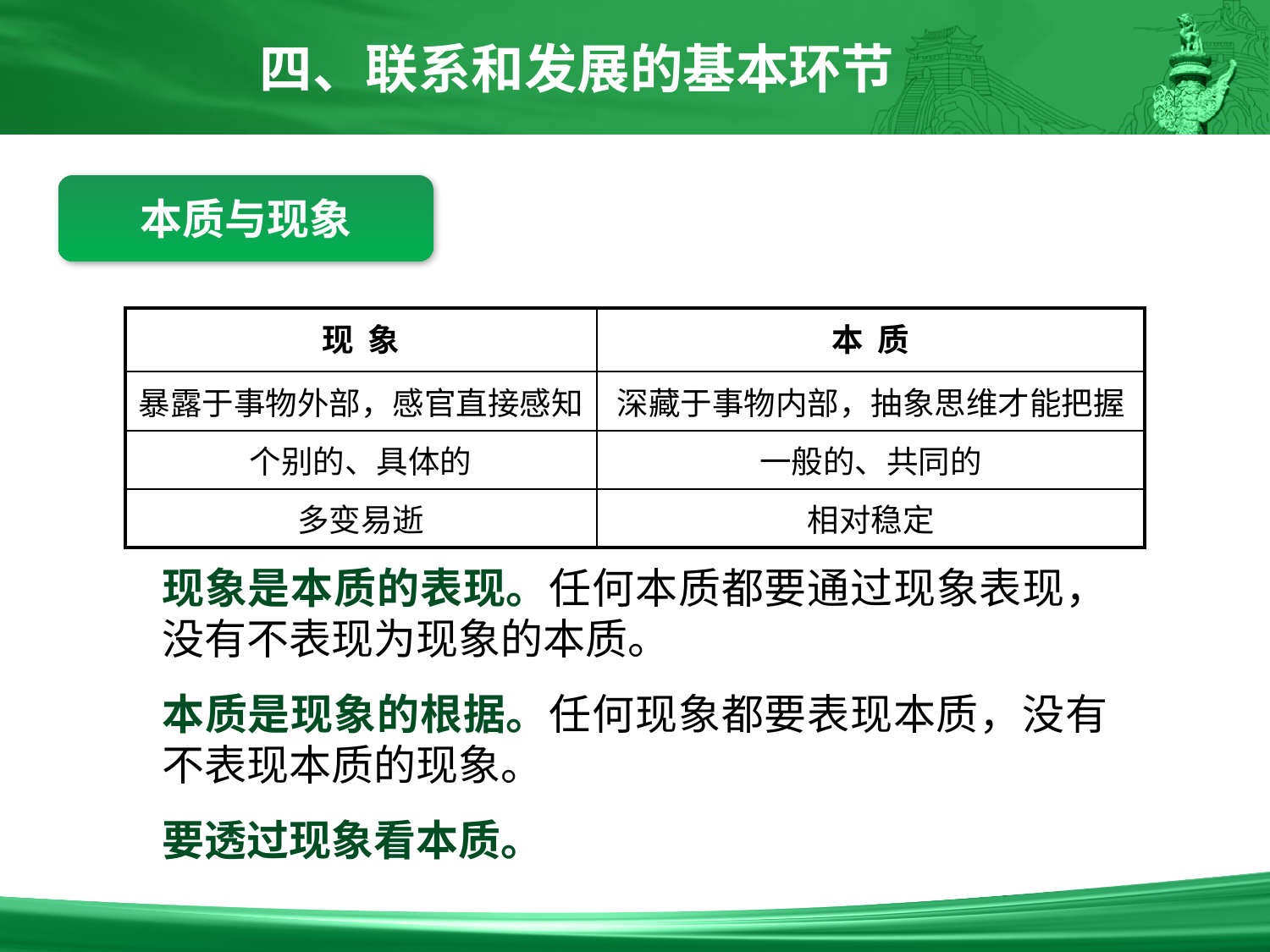

四、联系和发展的基本环节
本质与现象
| 现 象 | 本 质 |
| --- | --- |
| 暴露于事物外部，感官直接感知 | 深藏于事物内部，抽象思维才能把握 |
| 个别的、具体的 | 一般的、共同的 |
| 多变易逝 | 相对稳定 |
现象是本质的表现。任何本质都要通过现象表现，没有不表现为现象的本质。
本质是现象的根据。任何现象都要表现本质，没有不表现本质的现象。
要透过现象看本质。